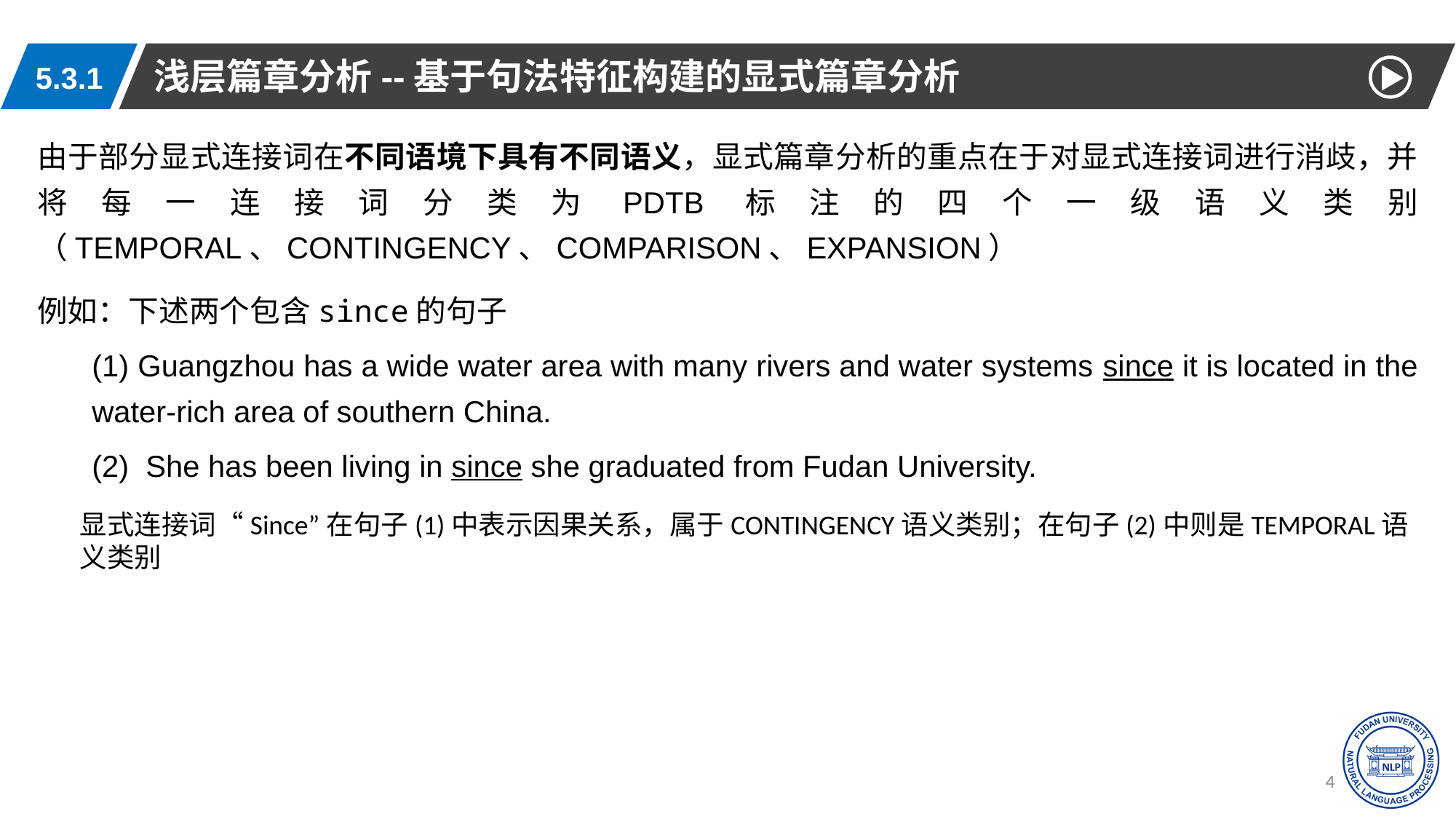

浅层篇章分析--基于句法特征构建的显式篇章分析
5.3.1

由于部分显式连接词在不同语境下具有不同语义，显式篇章分析的重点在于对显式连接词进行消歧，并将每一连接词分类为PDTB标注的四个一级语义类别（TEMPORAL、CONTINGENCY、COMPARISON、EXPANSION）
例如：下述两个包含since的句子
(1) Guangzhou has a wide water area with many rivers and water systems since it is located in the water-rich area of southern China.
(2)  She has been living in since she graduated from Fudan University.
显式连接词“Since”在句子(1)中表示因果关系，属于CONTINGENCY语义类别；在句子(2)中则是TEMPORAL语义类别
40